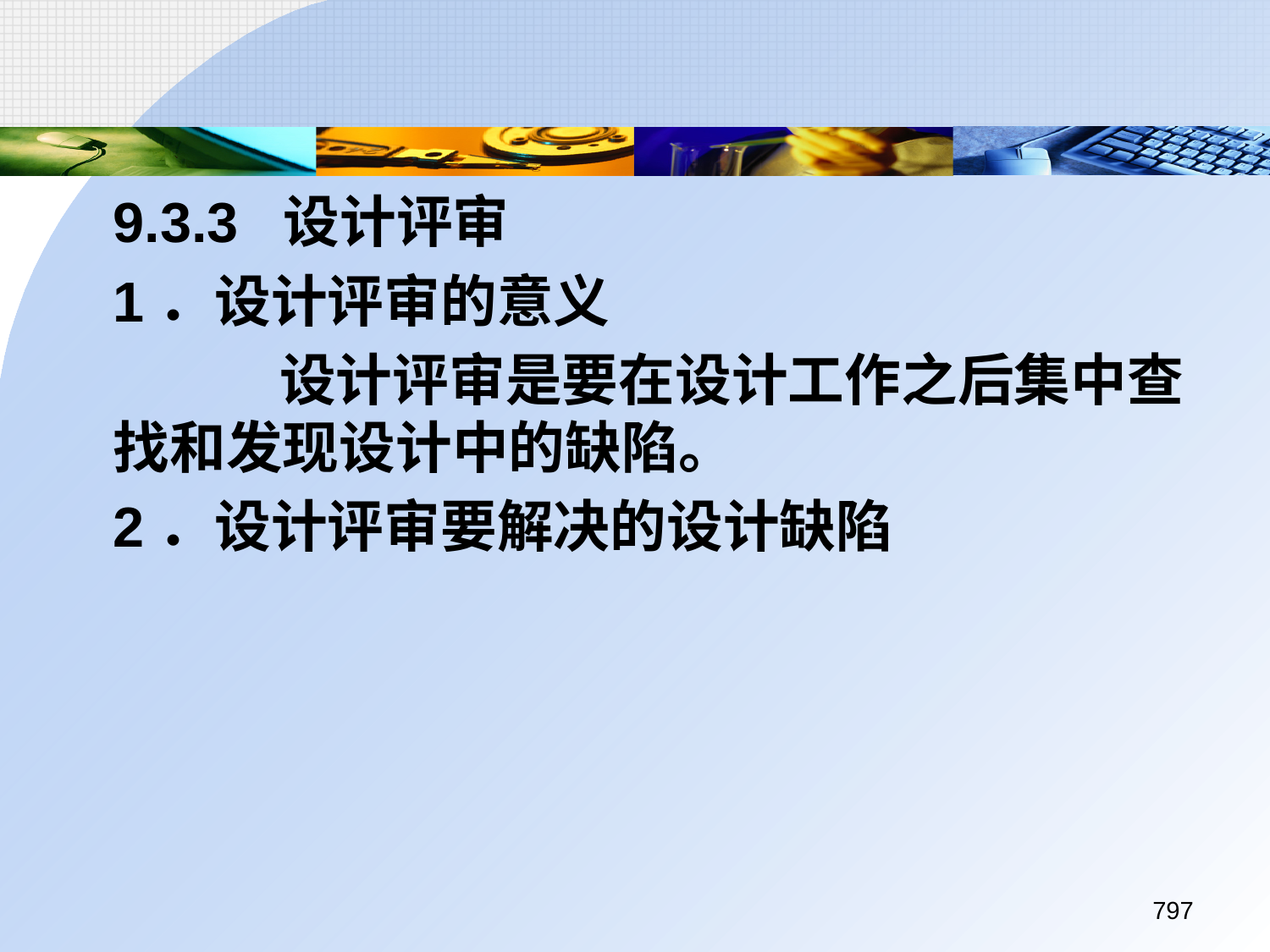

9.3.3  设计评审
	1．设计评审的意义
		  设计评审是要在设计工作之后集中查找和发现设计中的缺陷。
	2．设计评审要解决的设计缺陷
797